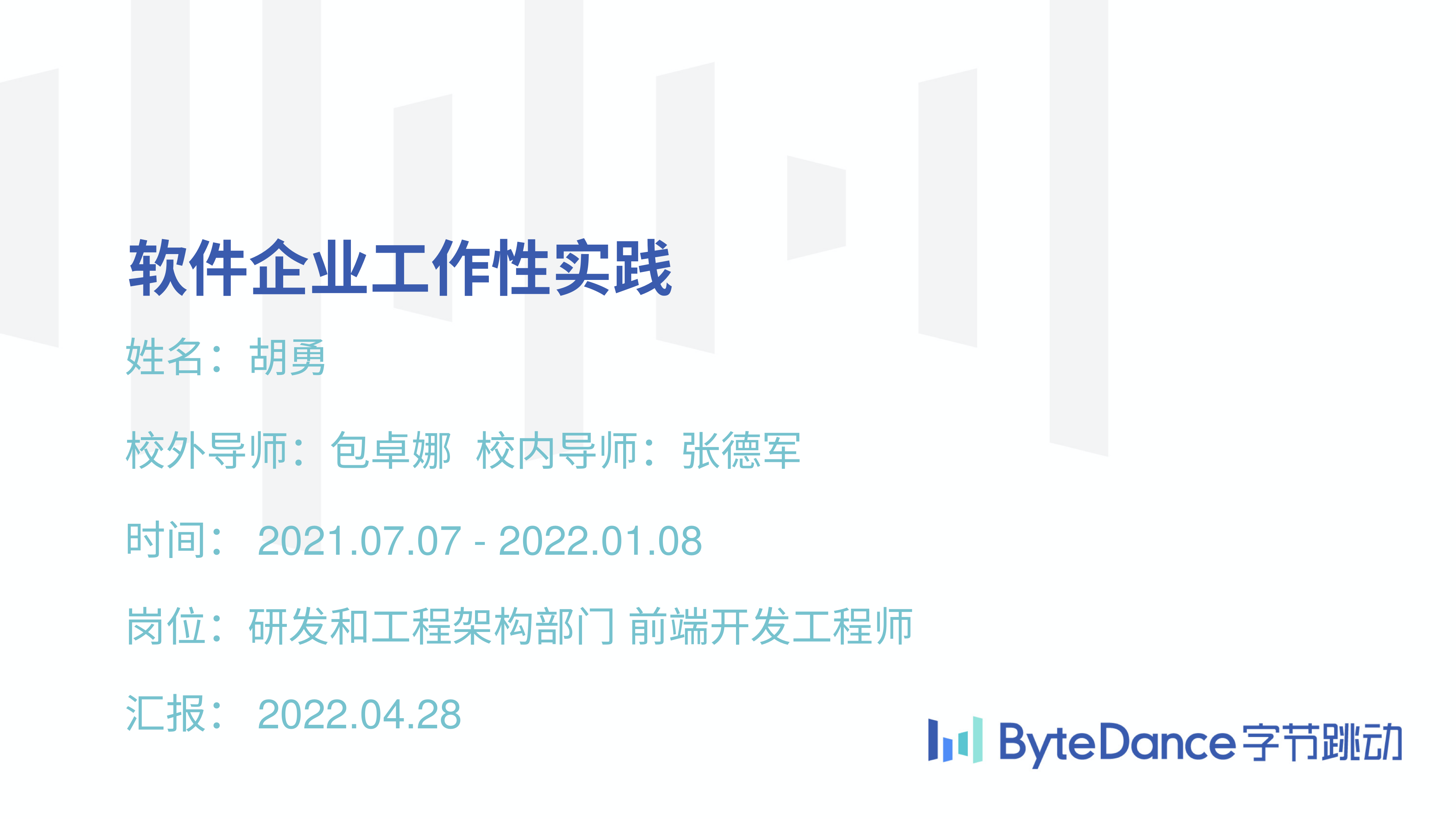

软件企业工作性实践
姓名：胡勇
校外导师：包卓娜  校内导师：张德军
时间：2021.07.07 - 2022.01.08
岗位：研发和工程架构部门 前端开发工程师
汇报：2022.04.28